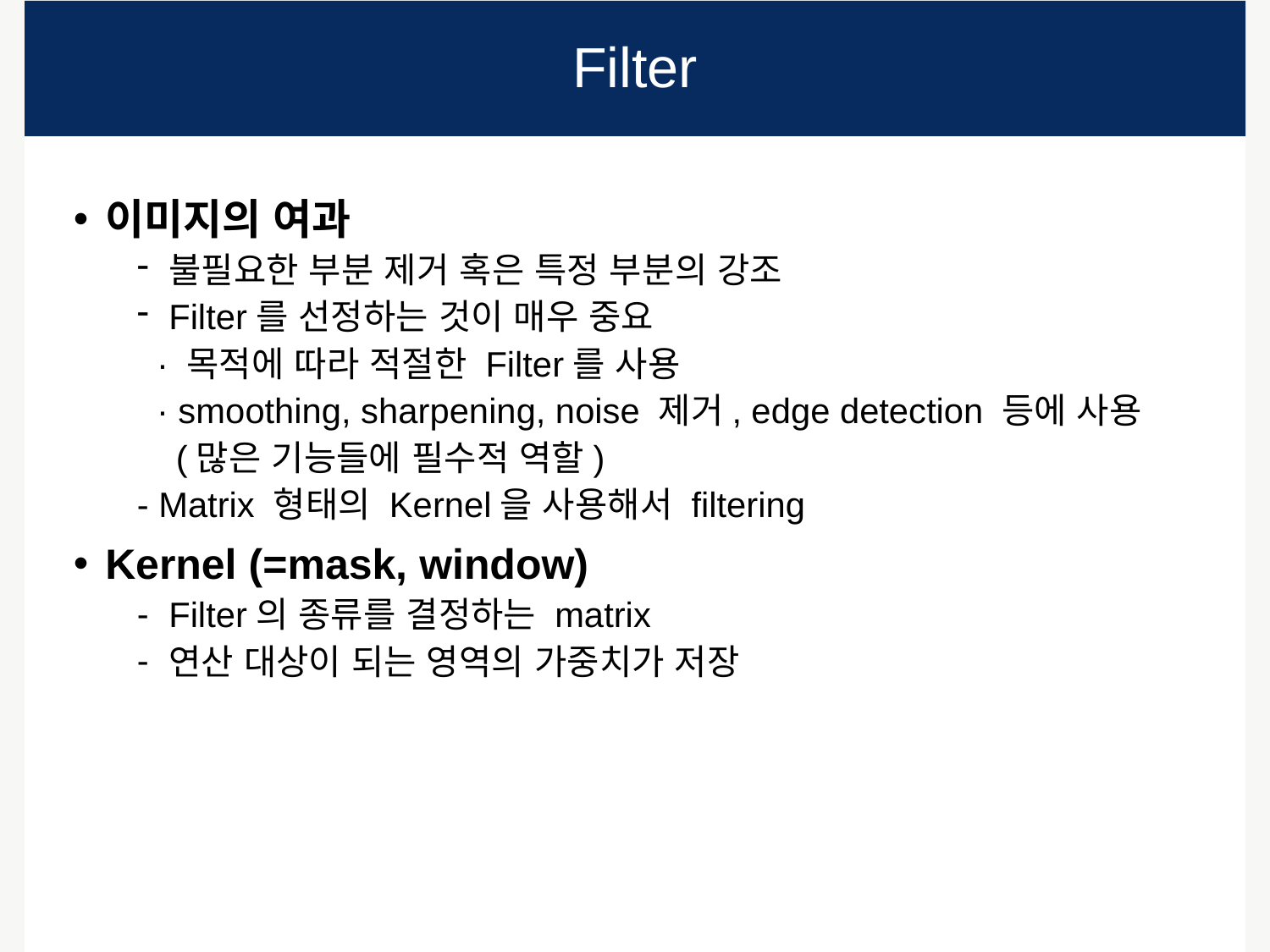

# Filter
이미지의 여과
불필요한 부분 제거 혹은 특정 부분의 강조
Filter를 선정하는 것이 매우 중요
  · 목적에 따라 적절한 Filter를 사용
  · smoothing, sharpening, noise 제거, edge detection 등에 사용
    (많은 기능들에 필수적 역할)
- Matrix 형태의 Kernel을 사용해서 filtering
Kernel (=mask, window)
Filter의 종류를 결정하는 matrix
연산 대상이 되는 영역의 가중치가 저장